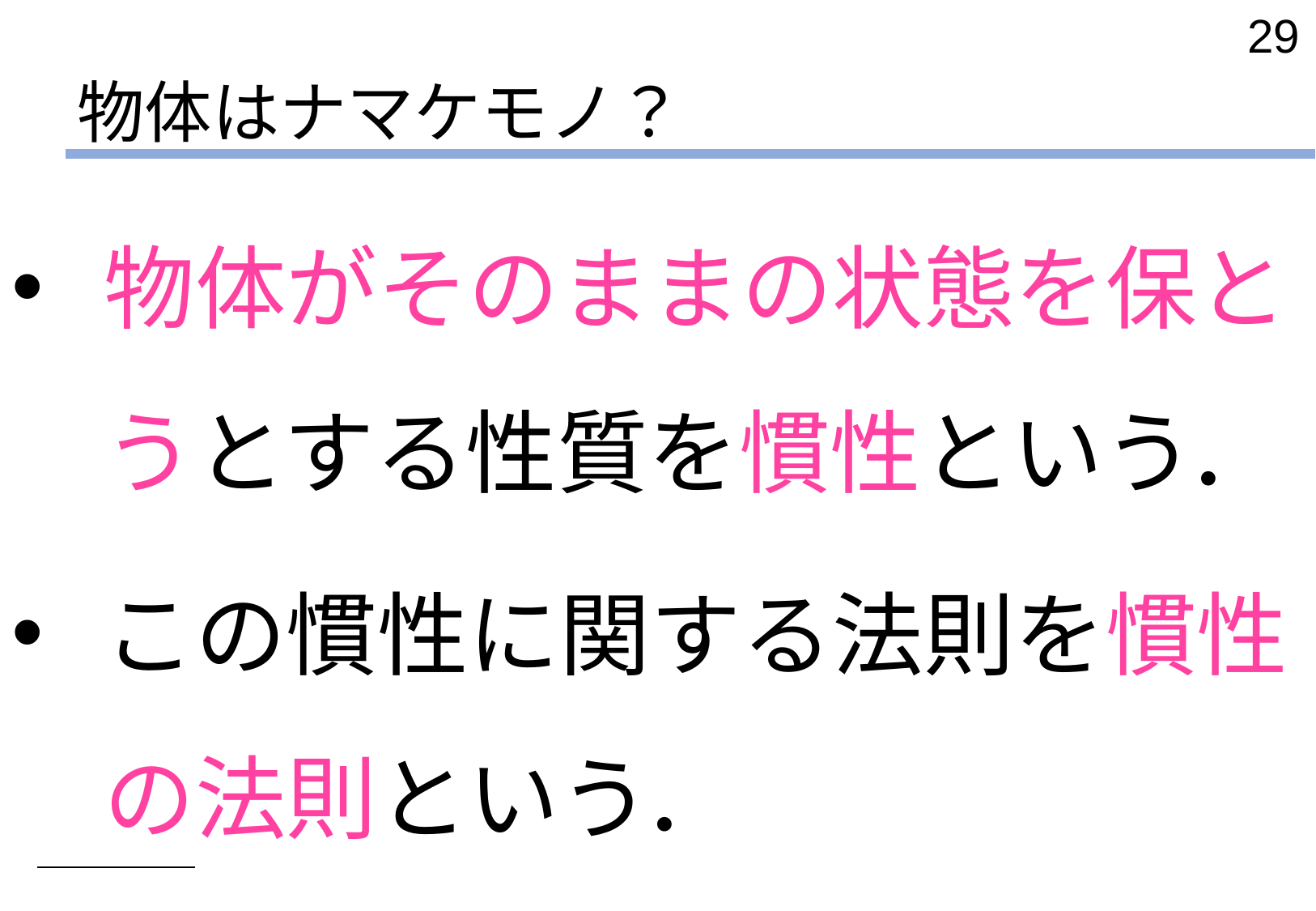

29
# 物体はナマケモノ？
物体がそのままの状態を保とうとする性質を慣性という．
この慣性に関する法則を慣性の法則という．